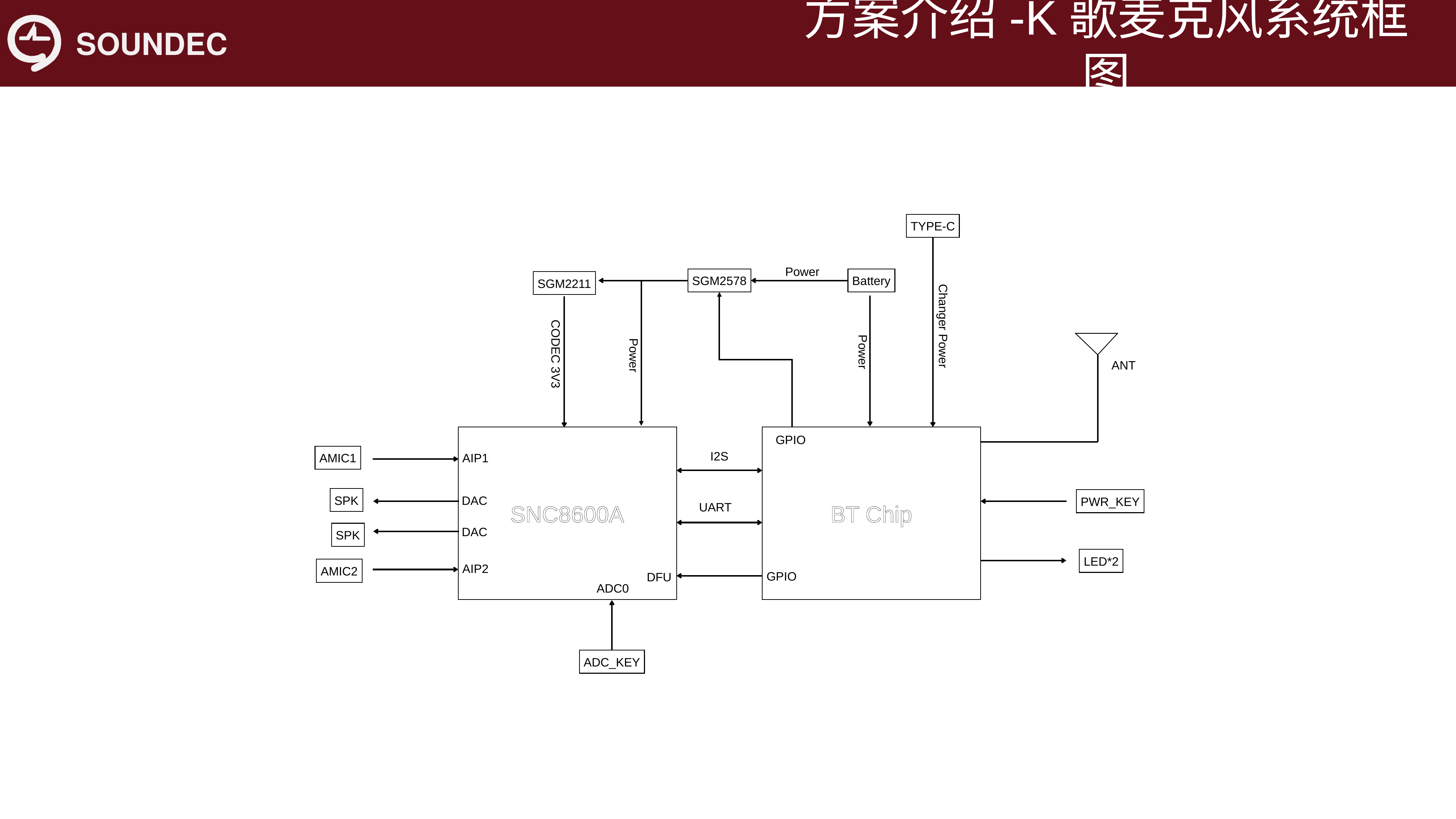

方案介绍-K歌麦克风系统框图
TYPE-C
Power
SGM2578
Battery
SGM2211
Changer Power

Power
CODEC 3V3
Power
ANT
SNC8600A
BT Chip
I2S
AMIC1
AIP1
SPK
DAC
PWR_KEY
UART
DAC
SPK
LED*2
AIP2
AMIC2
GPIO
DFU
ADC0
ADC_KEY
GPIO